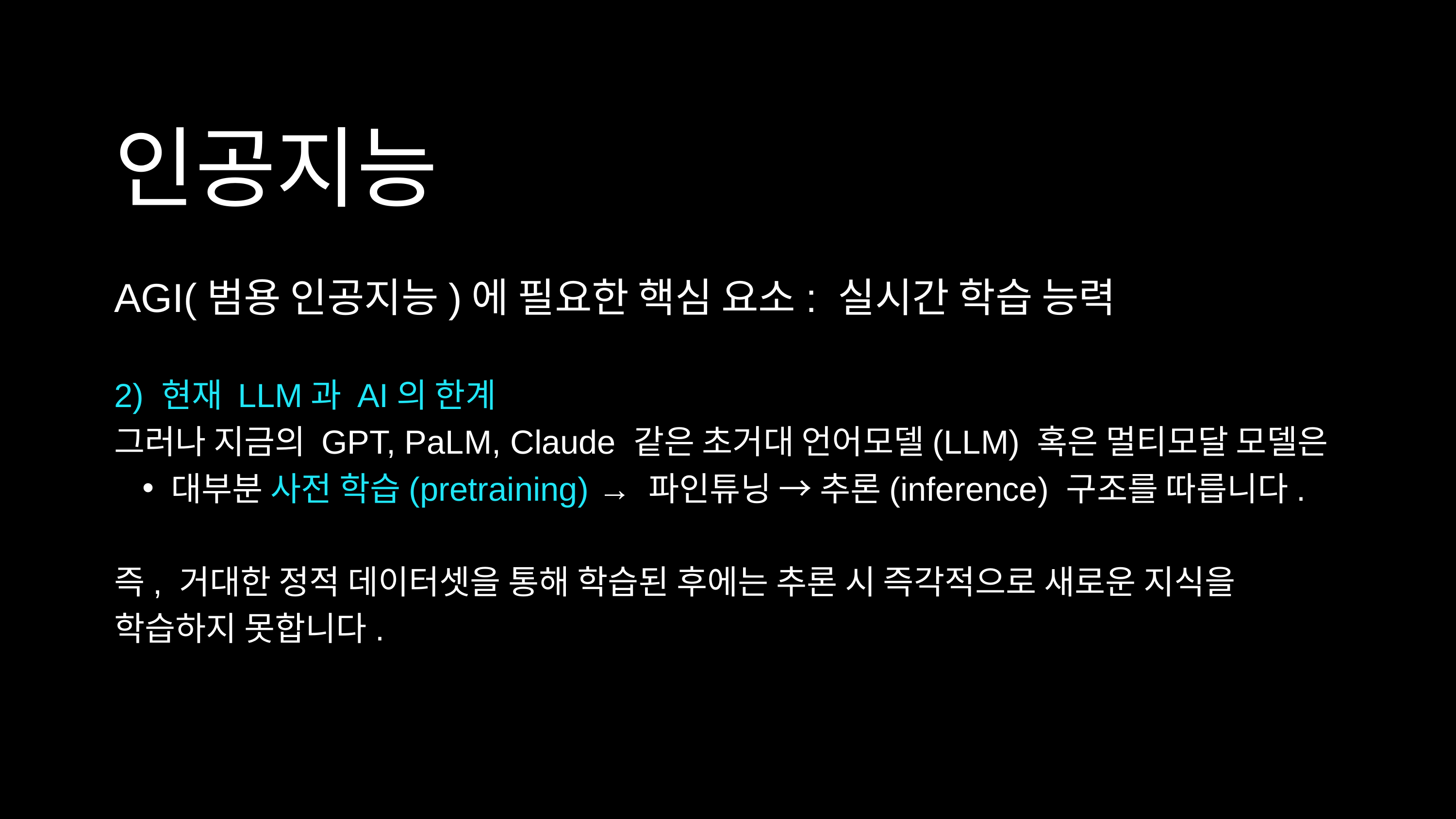

인공지능
AGI(범용 인공지능)에 필요한 핵심 요소: 실시간 학습 능력

2) 현재 LLM과 AI의 한계
그러나 지금의 GPT, PaLM, Claude 같은 초거대 언어모델(LLM) 혹은 멀티모달 모델은
대부분 사전 학습(pretraining) → 파인튜닝 → 추론(inference) 구조를 따릅니다.

즉, 거대한 정적 데이터셋을 통해 학습된 후에는 추론 시 즉각적으로 새로운 지식을 학습하지 못합니다.